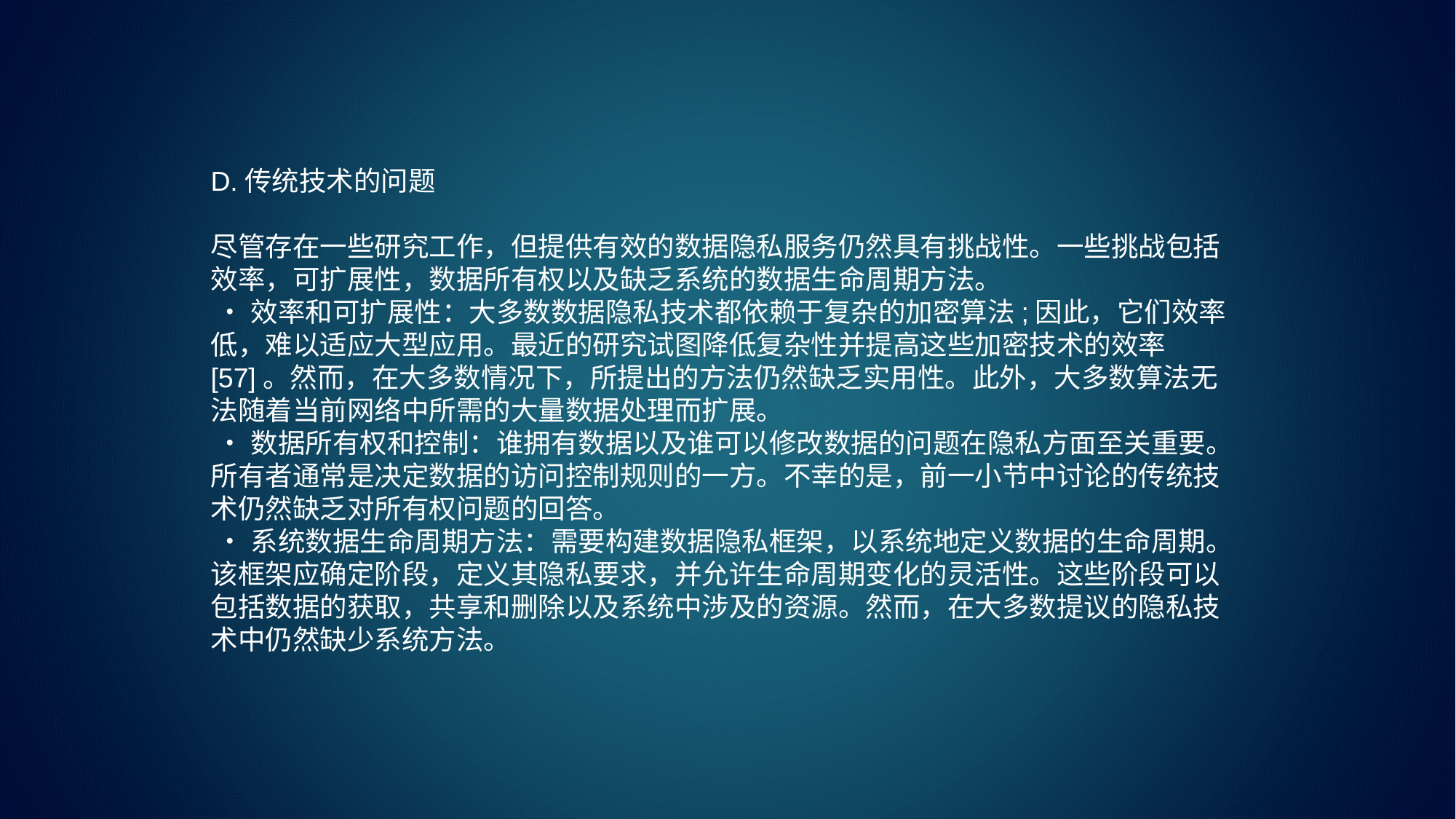

D.传统技术的问题

尽管存在一些研究工作，但提供有效的数据隐私服务仍然具有挑战性。一些挑战包括效率，可扩展性，数据所有权以及缺乏系统的数据生命周期方法。
 •效率和可扩展性：大多数数据隐私技术都依赖于复杂的加密算法;因此，它们效率低，难以适应大型应用。最近的研究试图降低复杂性并提高这些加密技术的效率[57]。然而，在大多数情况下，所提出的方法仍然缺乏实用性。此外，大多数算法无法随着当前网络中所需的大量数据处理而扩展。
 •数据所有权和控制：谁拥有数据以及谁可以修改数据的问题在隐私方面至关重要。所有者通常是决定数据的访问控制规则的一方。不幸的是，前一小节中讨论的传统技术仍然缺乏对所有权问题的回答。
 •系统数据生命周期方法：需要构建数据隐私框架，以系统地定义数据的生命周期。该框架应确定阶段，定义其隐私要求，并允许生命周期变化的灵活性。这些阶段可以包括数据的获取，共享和删除以及系统中涉及的资源。然而，在大多数提议的隐私技术中仍然缺少系统方法。